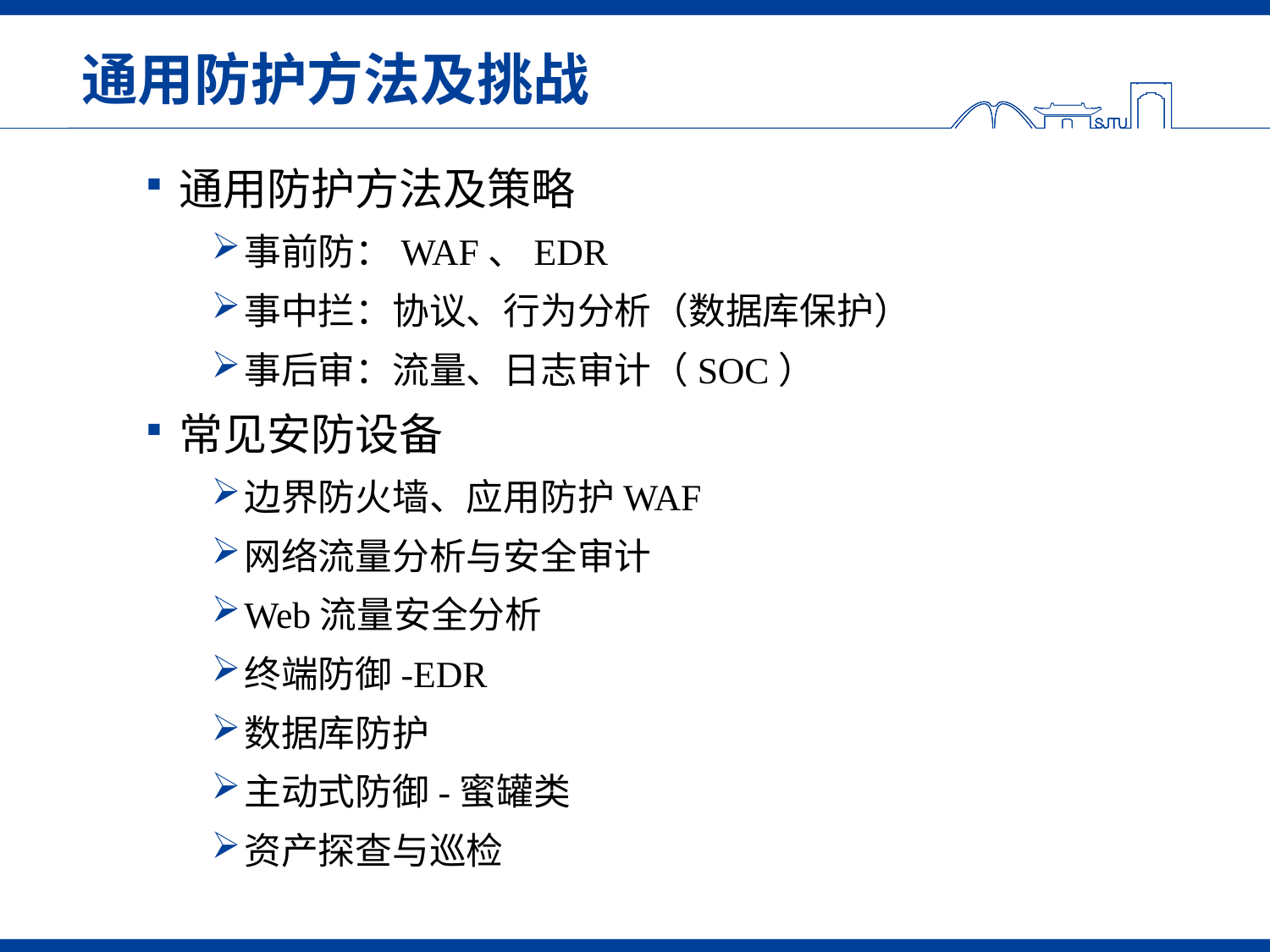

# 通用防护方法及挑战
通用防护方法及策略
事前防：WAF、EDR
事中拦：协议、行为分析（数据库保护）
事后审：流量、日志审计（SOC）
常见安防设备
边界防火墙、应用防护WAF
网络流量分析与安全审计
Web流量安全分析
终端防御-EDR
数据库防护
主动式防御-蜜罐类
资产探查与巡检